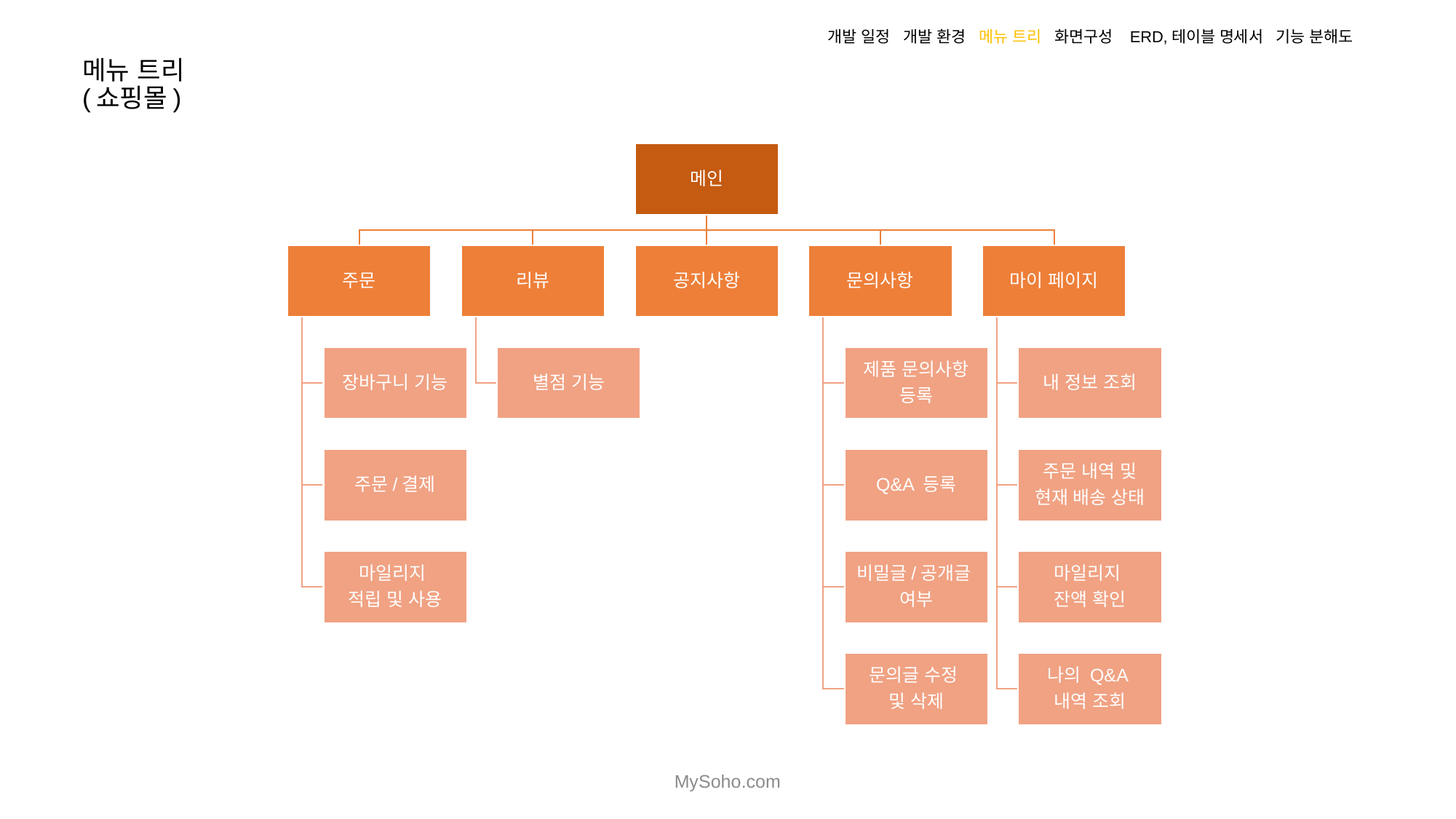

개발 일정   개발 환경   메뉴 트리   화면구성   ERD,테이블 명세서   기능 분해도
# 메뉴 트리(쇼핑몰)
메인
주문
장바구니 기능
주문/결제
마일리지
적립 및 사용
리뷰
별점 기능
공지사항
문의사항
제품 문의사항
등록
Q&A 등록
비밀글/공개글
여부
문의글 수정
및 삭제
마이 페이지
내 정보 조회
주문 내역 및
현재 배송 상태
마일리지
잔액 확인
나의 Q&A
내역 조회
MySoho.com